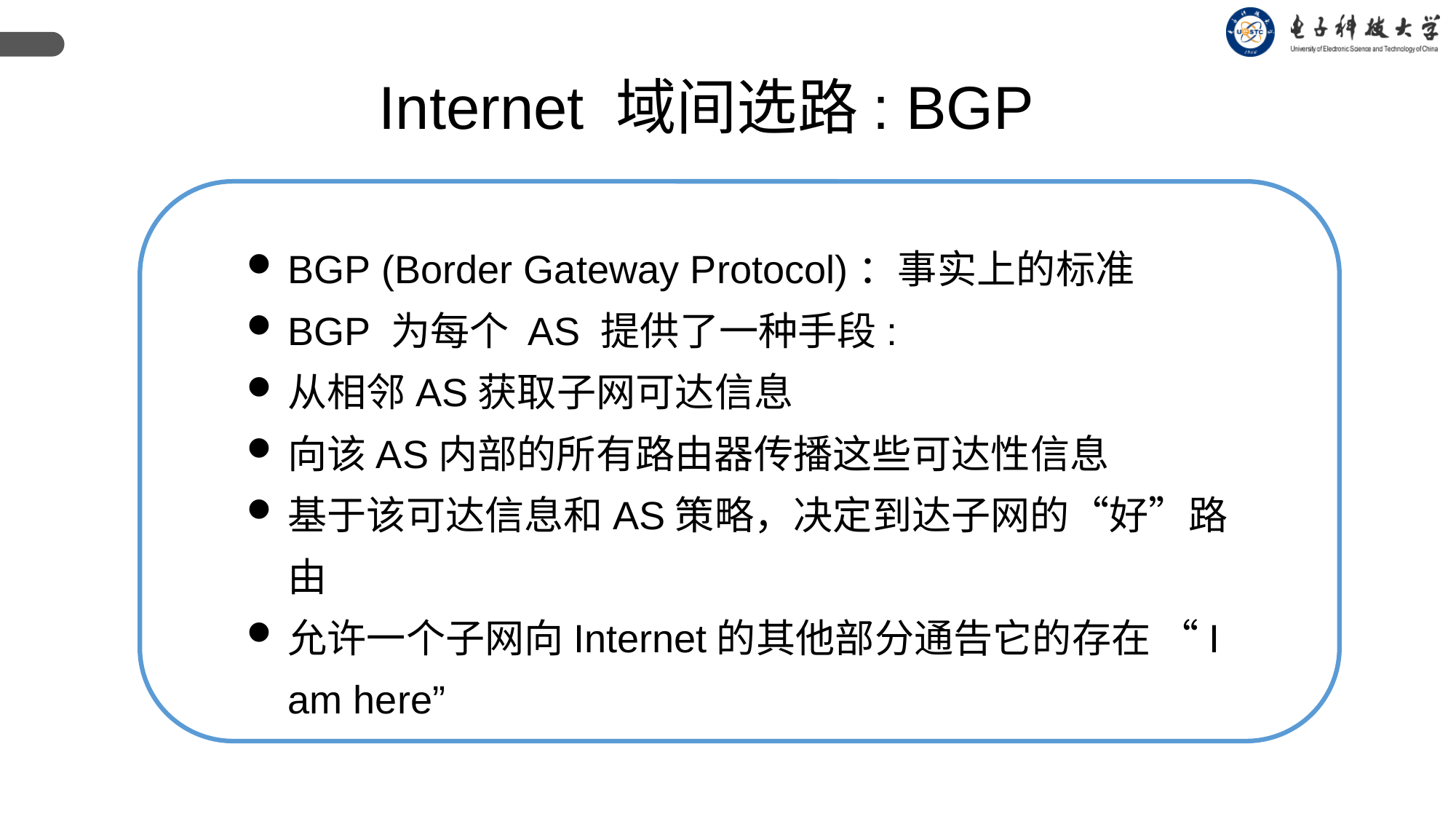

Internet 域间选路: BGP

BGP (Border Gateway Protocol)：事实上的标准
BGP 为每个 AS 提供了一种手段:
从相邻AS获取子网可达信息
向该AS内部的所有路由器传播这些可达性信息
基于该可达信息和AS策略，决定到达子网的“好”路由
允许一个子网向Internet的其他部分通告它的存在 “I am here”